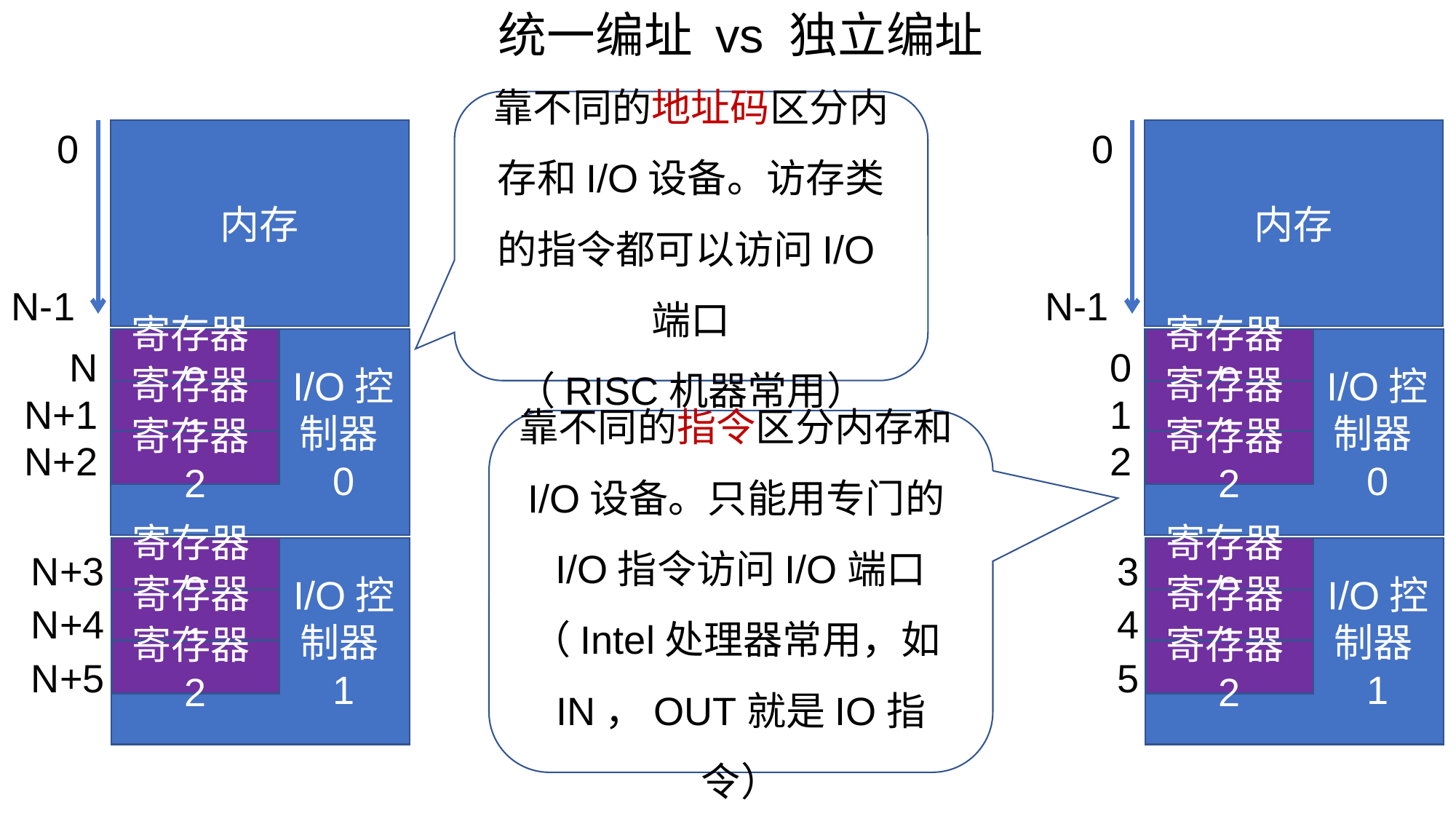

统一编址 vs 独立编址
靠不同的地址码区分内存和I/O设备。访存类的指令都可以访问I/O端口
（RISC机器常用）
0
0
内存
内存
N-1
N-1
0
N

寄存器0

寄存器0
I/O控制器0
I/O控制器0
1
N+1
寄存器1
寄存器1
2
N+2
靠不同的指令区分内存和I/O设备。只能用专门的I/O指令访问I/O端口
（Intel处理器常用，如IN，OUT就是IO指令）
寄存器2
寄存器2
3
N+3

寄存器0

寄存器0
I/O控制器1
I/O控制器1
4
N+4
寄存器1
寄存器1
5
N+5
寄存器2
寄存器2